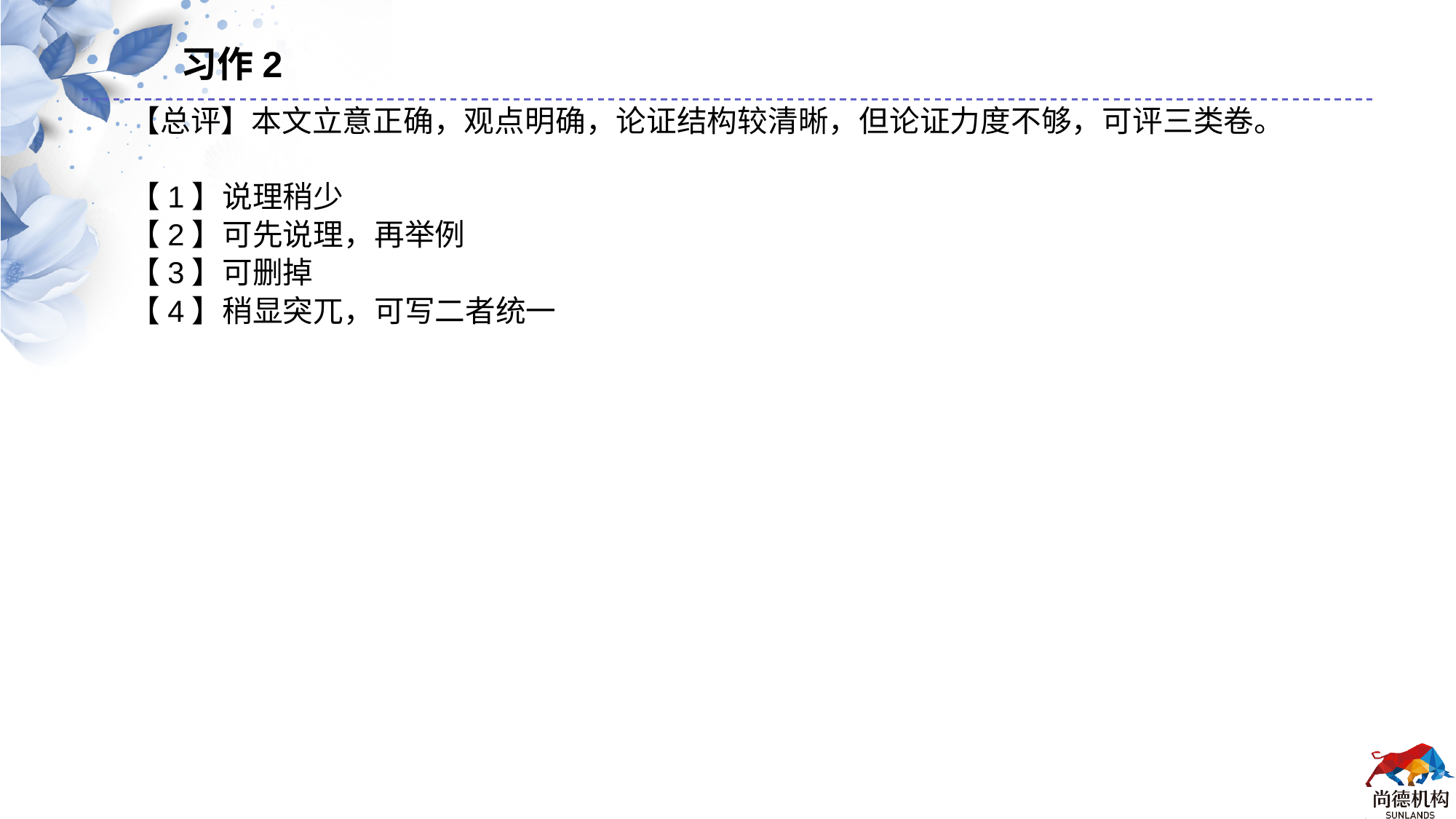

习作2
【总评】本文立意正确，观点明确，论证结构较清晰，但论证力度不够，可评三类卷。

【1】说理稍少
【2】可先说理，再举例
【3】可删掉
【4】稍显突兀，可写二者统一